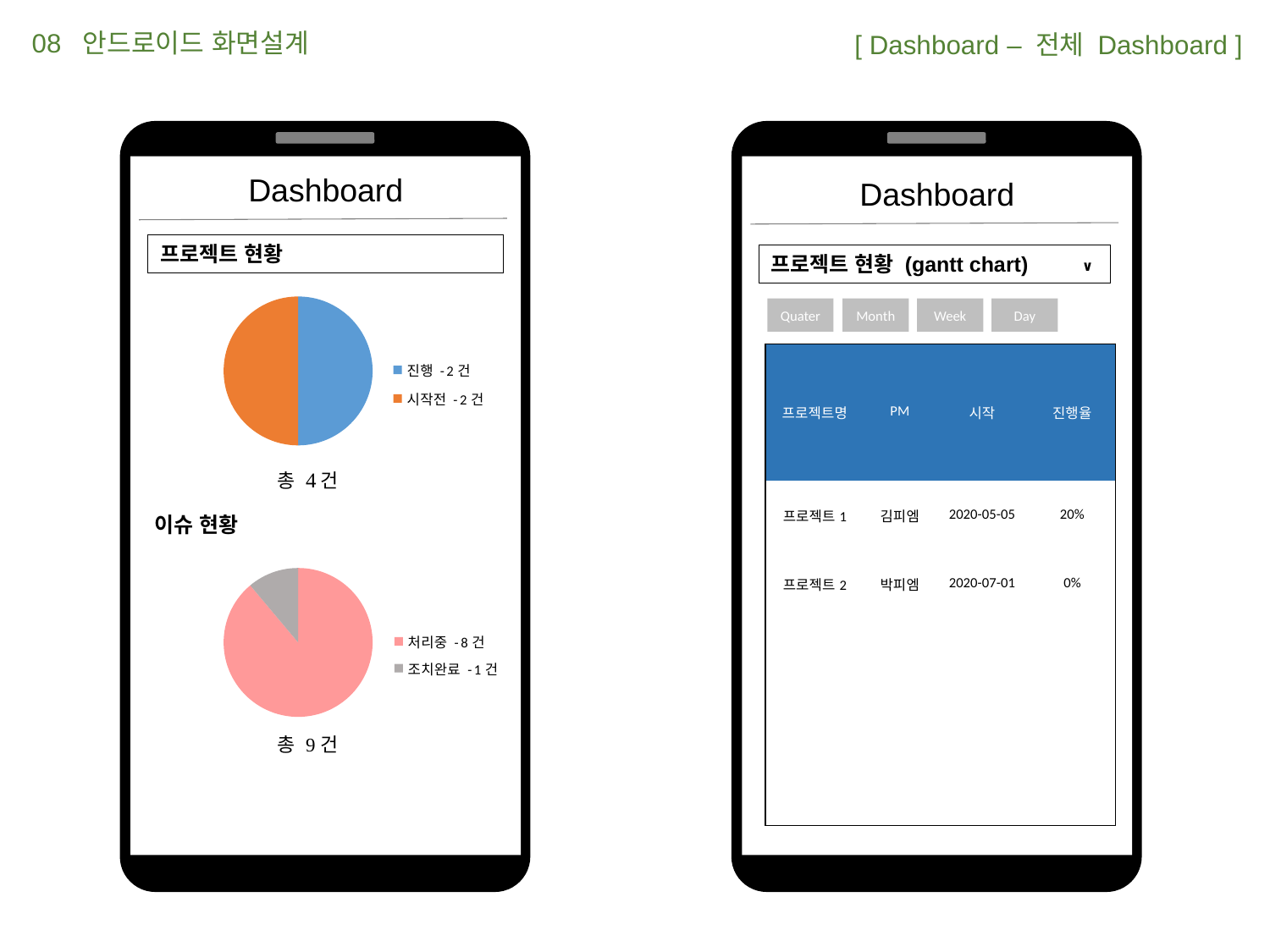

08  안드로이드 화면설계
 [ Dashboard – 전체 Dashboard ]

Dashboard
Dashboard
프로젝트 현황
프로젝트 현황 (gantt chart)
∨

### Chart

| Category | 판매 |
|---|---|
| 진행 - 2건 | 2.0 |
| 시작전 - 2건 | 2.0 |
Week
Day
Quater
Month
| 프로젝트명 | PM | 시작 | 진행율 |
| --- | --- | --- | --- |
| 프로젝트1 | 김피엠 | 2020-05-05 | 20% |
| 프로젝트2 | 박피엠 | 2020-07-01 | 0% |
|  |  |  |  |
|  |  |  |  |
|  |  |  |  |
이슈 현황

### Chart

| Category | 열1 |
|---|---|
| 처리중 - 8건 | 8.0 |
| 조치완료 - 1건 | 1.0 |